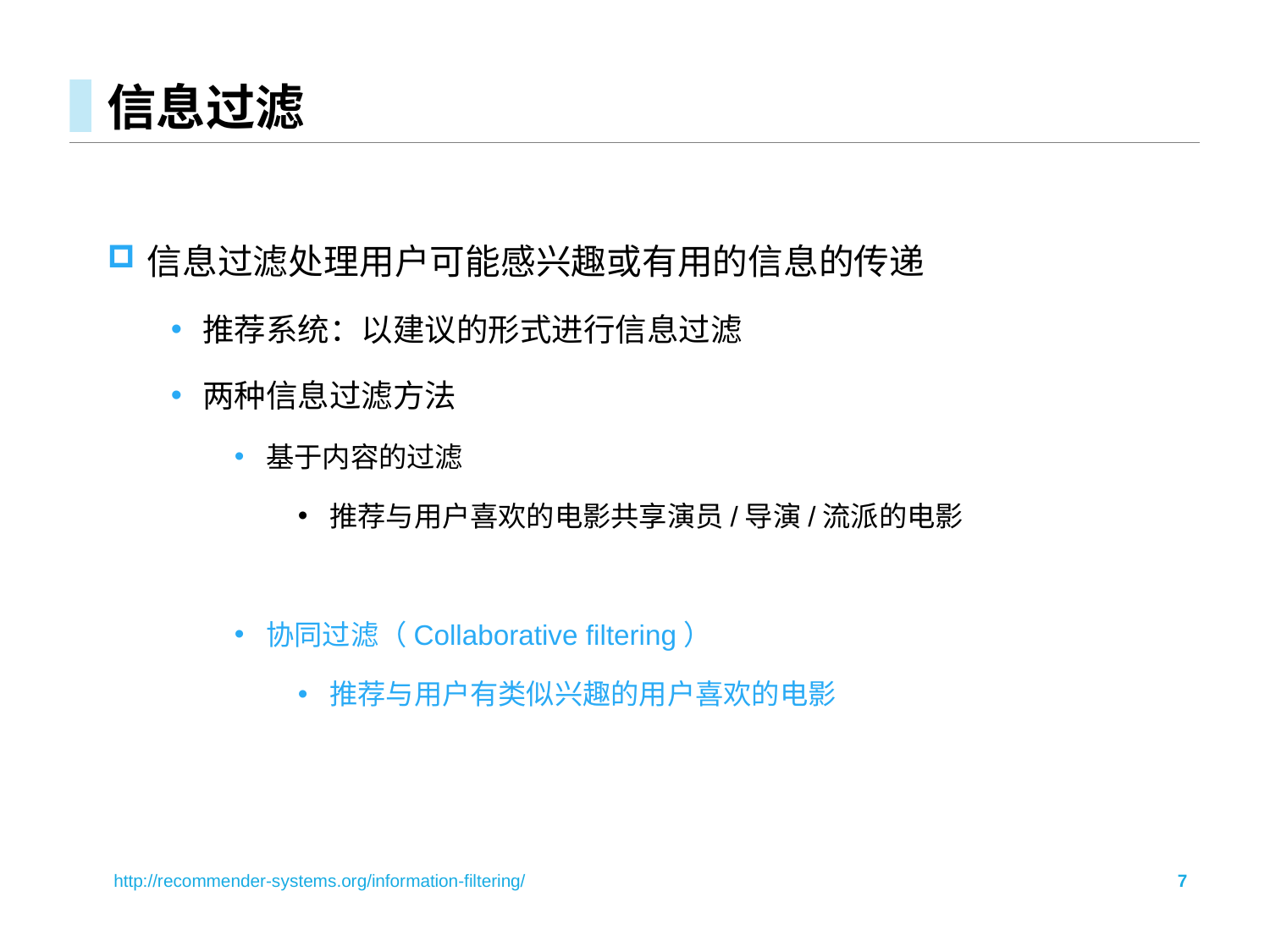

# 信息过滤
信息过滤处理用户可能感兴趣或有用的信息的传递
推荐系统：以建议的形式进行信息过滤
两种信息过滤方法
基于内容的过滤
推荐与用户喜欢的电影共享演员/导演/流派的电影

协同过滤（Collaborative filtering）
推荐与用户有类似兴趣的用户喜欢的电影
http://recommender-systems.org/information-filtering/
7